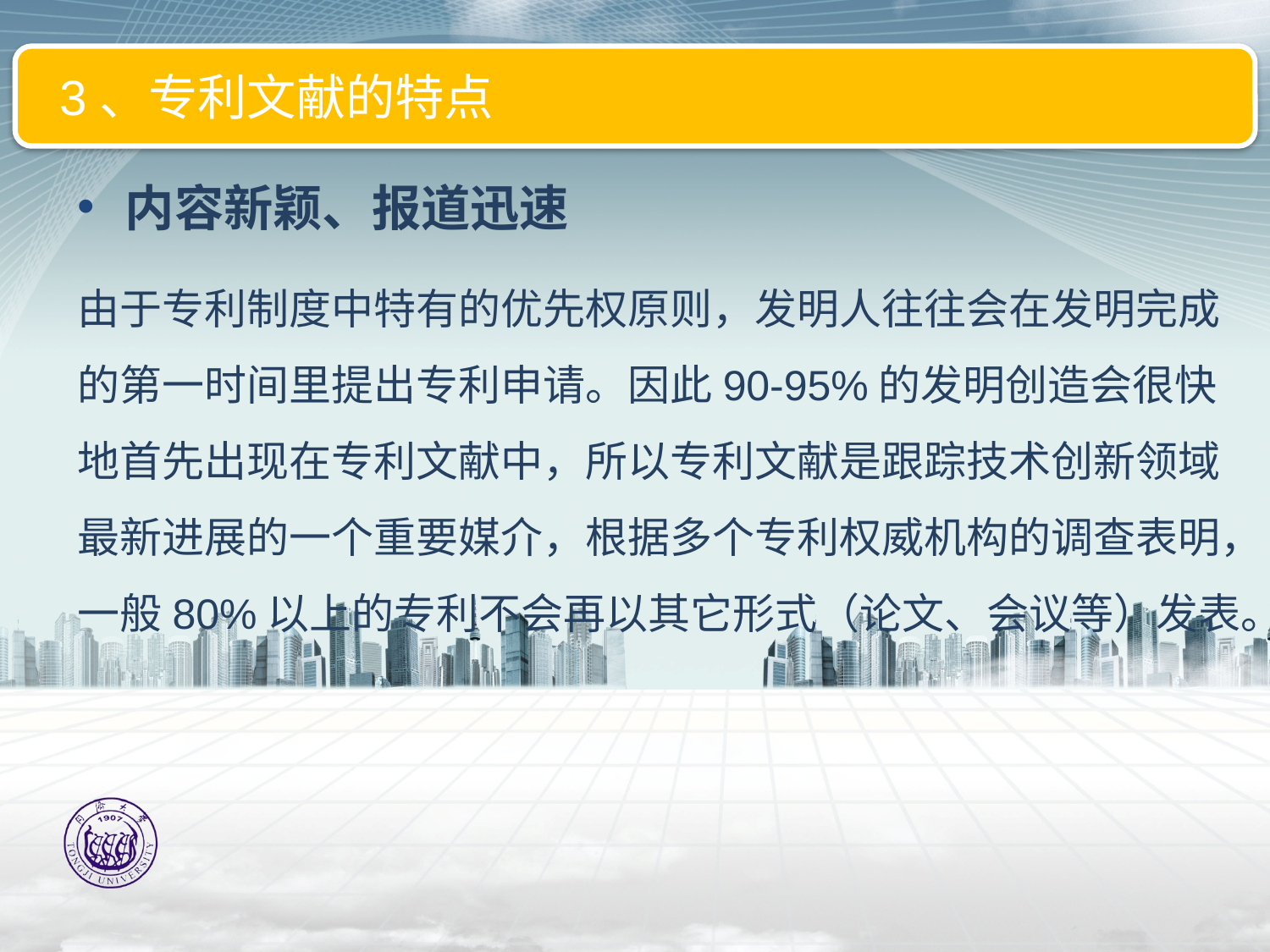

3、专利文献的特点
内容新颖、报道迅速
由于专利制度中特有的优先权原则，发明人往往会在发明完成的第一时间里提出专利申请。因此90-95%的发明创造会很快地首先出现在专利文献中，所以专利文献是跟踪技术创新领域最新进展的一个重要媒介，根据多个专利权威机构的调查表明，一般80%以上的专利不会再以其它形式（论文、会议等）发表。